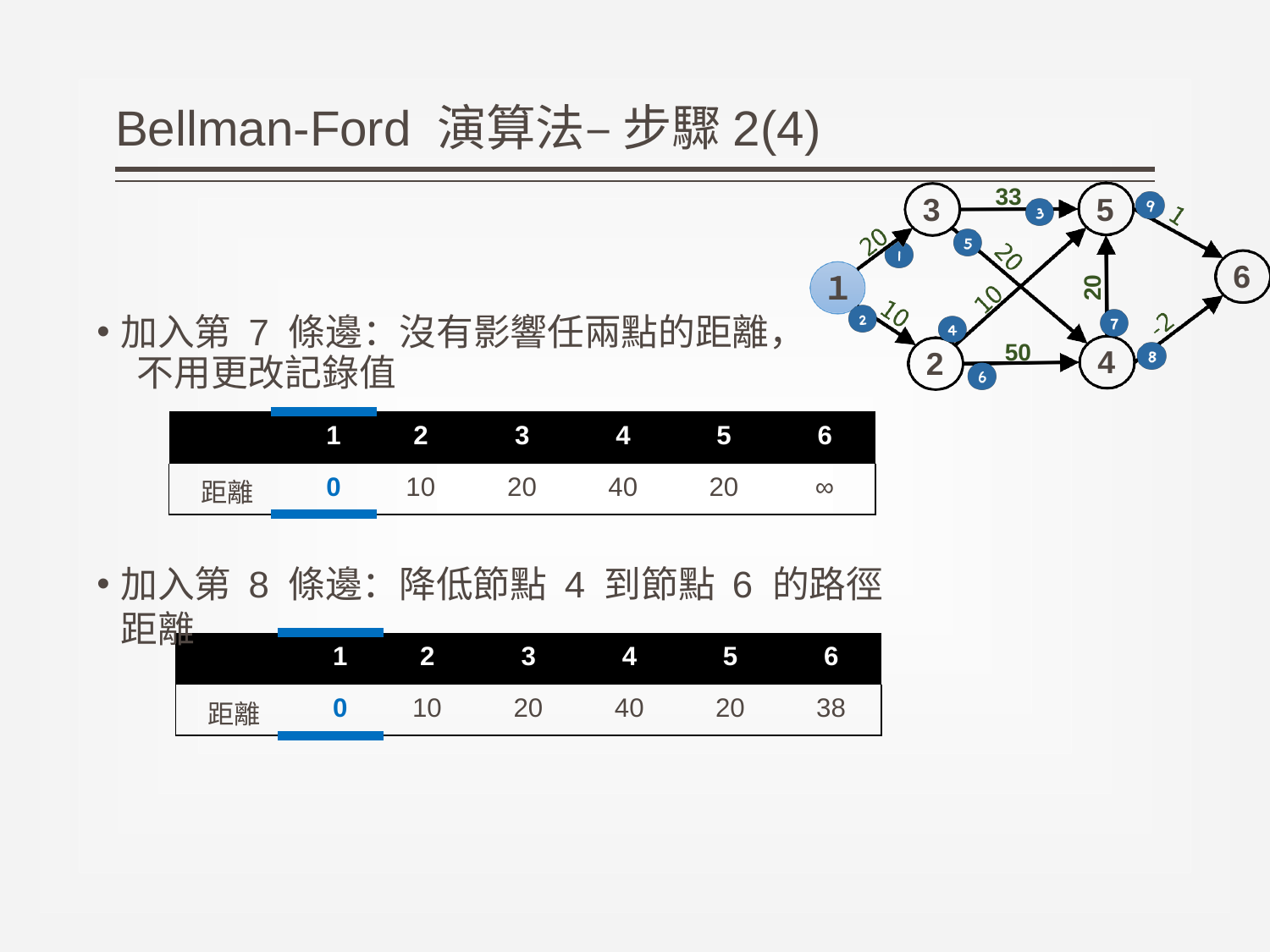

# Bellman-Ford 演算法– 步驟2(4)
33

5
3

6

１
加入第 7 條邊：沒有影響任兩點的距離，  不用更改記錄值
20

50

4
2

|  | 1 | 2 | 3 | 4 | 5 | 6 |
| --- | --- | --- | --- | --- | --- | --- |
| 距離 | 0 | 10 | 20 | 40 | 20 | ∞ |
加入第 8 條邊：降低節點 4 到節點 6 的路徑距離
|  | 1 | 2 | 3 | 4 | 5 | 6 |
| --- | --- | --- | --- | --- | --- | --- |
| 距離 | 0 | 10 | 20 | 40 | 20 | 38 |